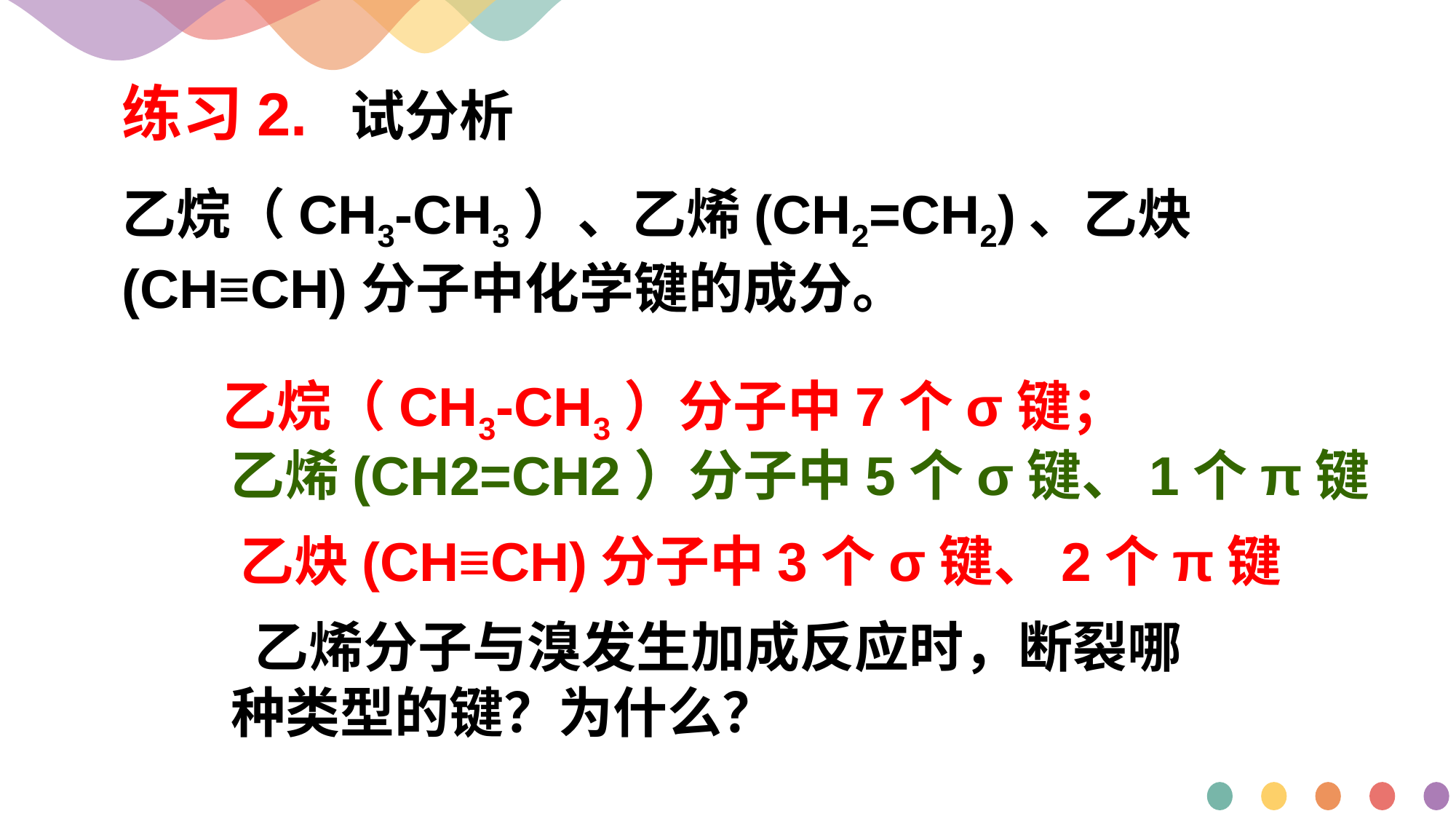

练习2. 试分析
乙烷（CH3-CH3）、乙烯(CH2=CH2)、乙炔(CH≡CH)分子中化学键的成分。
乙烷（CH3-CH3）分子中7个σ键；
  乙烯(CH2=CH2）分子中5个σ键、1个π键
 乙炔(CH≡CH)分子中3个σ键、2个π键

 乙烯分子与溴发生加成反应时，断裂哪种类型的键？为什么？